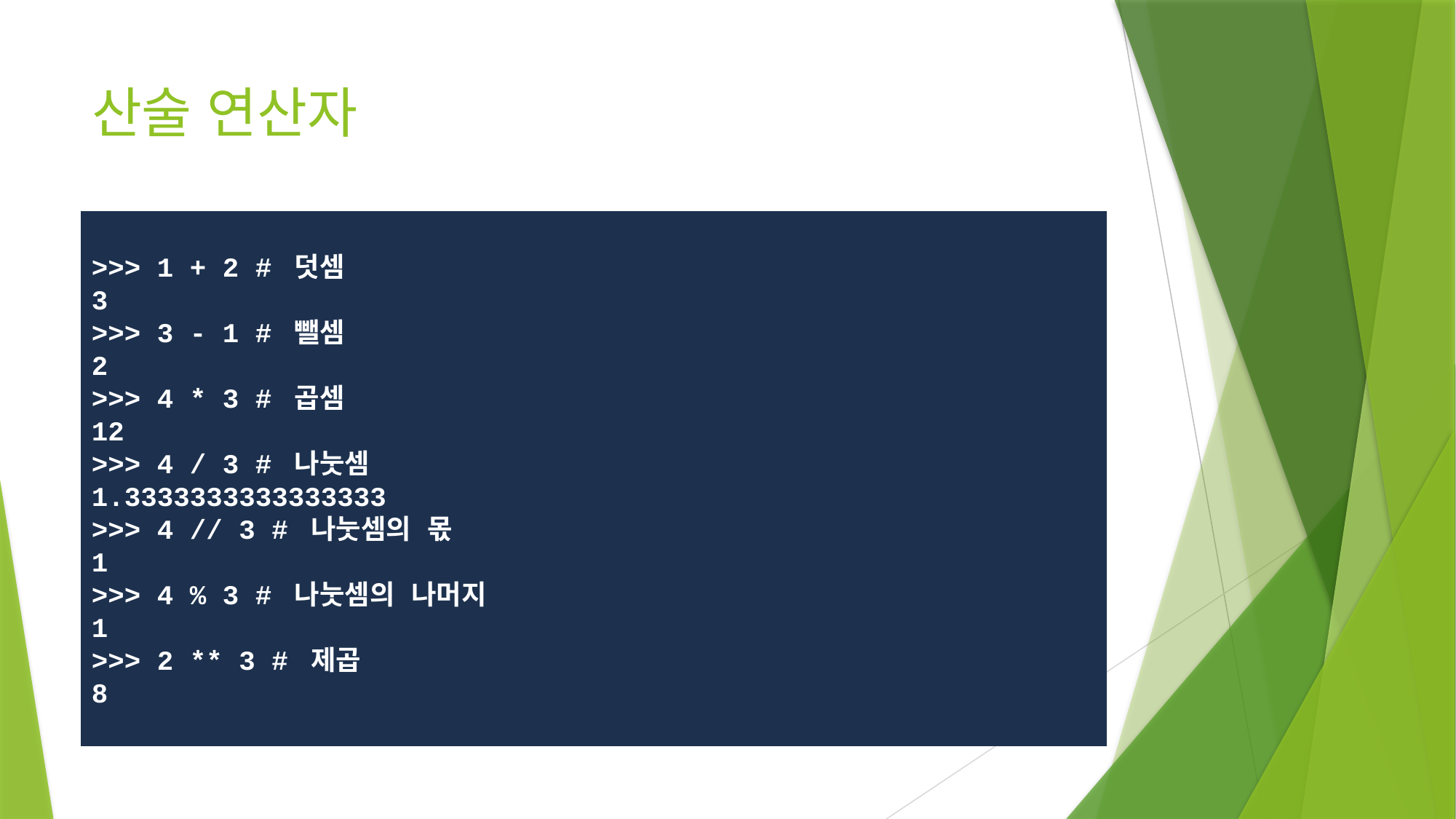

# 산술 연산자

>>> 1 + 2 # 덧셈
3
>>> 3 - 1 # 뺄셈
2
>>> 4 * 3 # 곱셈
12
>>> 4 / 3 # 나눗셈
1.3333333333333333
>>> 4 // 3 # 나눗셈의 몫
1
>>> 4 % 3 # 나눗셈의 나머지
1
>>> 2 ** 3 # 제곱
8